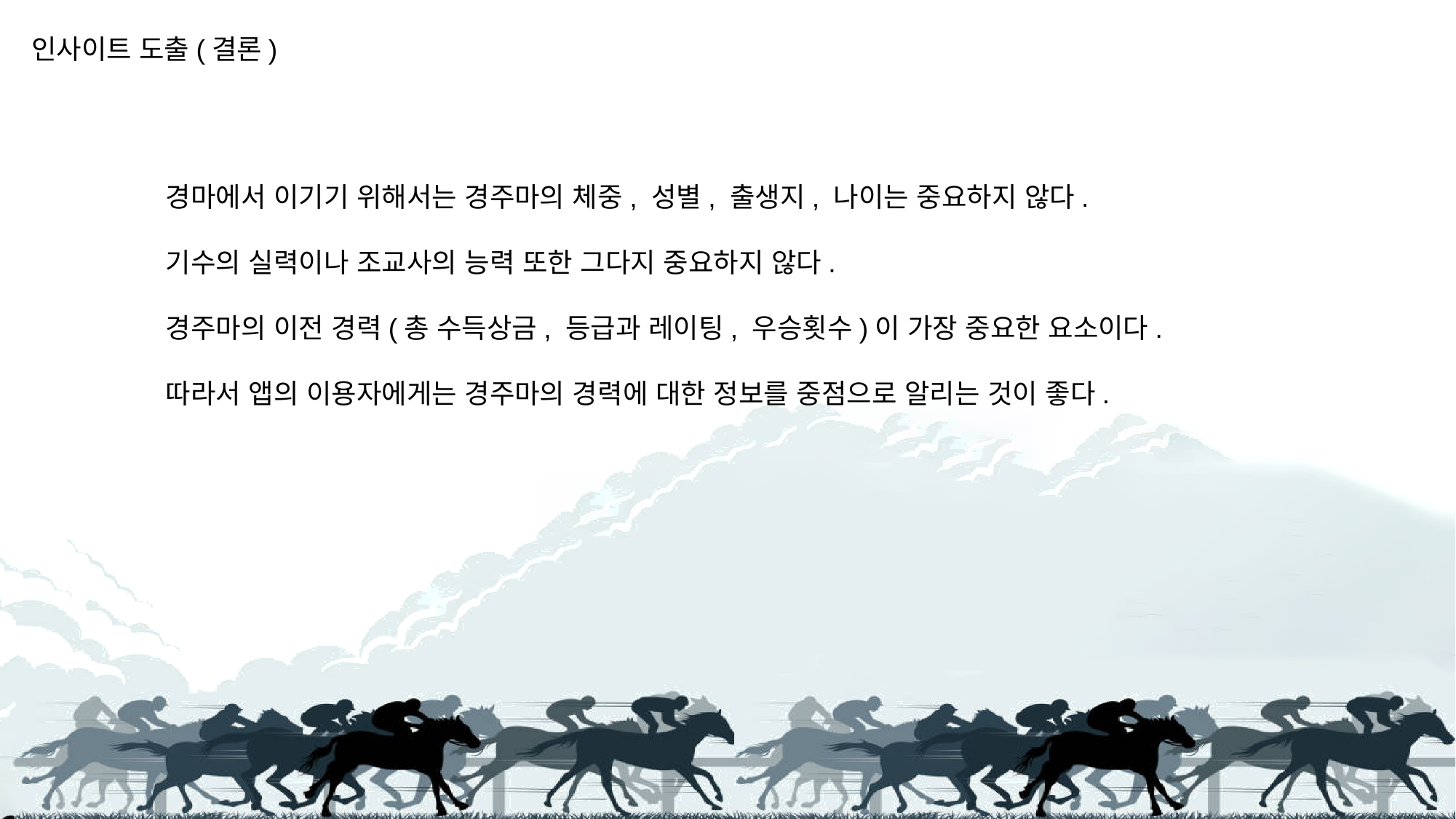

인사이트 도출(결론)
경마에서 이기기 위해서는 경주마의 체중, 성별, 출생지, 나이는 중요하지 않다.
기수의 실력이나 조교사의 능력 또한 그다지 중요하지 않다.
경주마의 이전 경력(총 수득상금, 등급과 레이팅, 우승횟수)이 가장 중요한 요소이다.
따라서 앱의 이용자에게는 경주마의 경력에 대한 정보를 중점으로 알리는 것이 좋다.